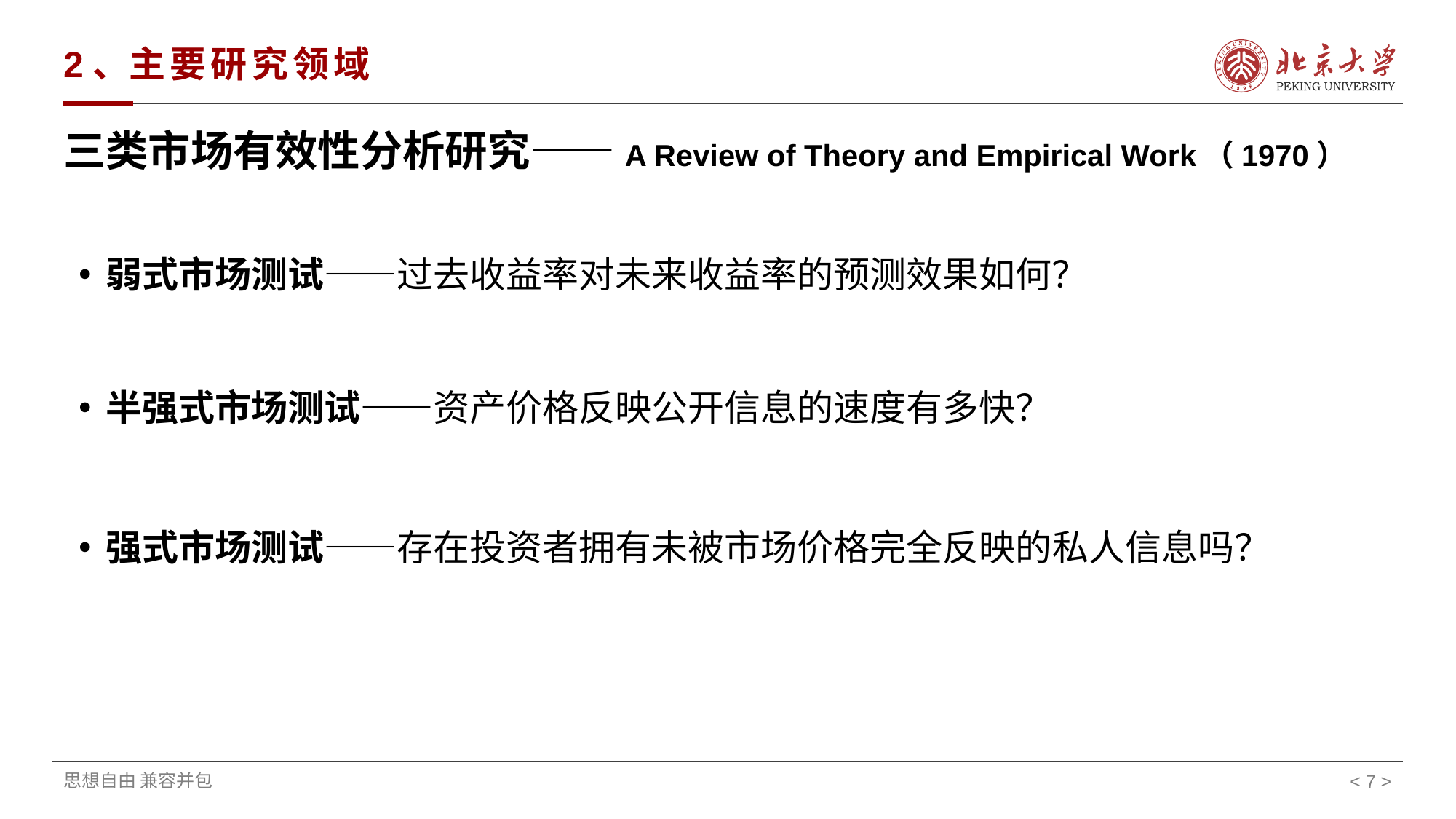

# 2、主要研究领域
三类市场有效性分析研究——A Review of Theory and Empirical Work（1970）

弱式市场测试——过去收益率对未来收益率的预测效果如何？

半强式市场测试——资产价格反映公开信息的速度有多快？

强式市场测试——存在投资者拥有未被市场价格完全反映的私人信息吗？

< 7 >